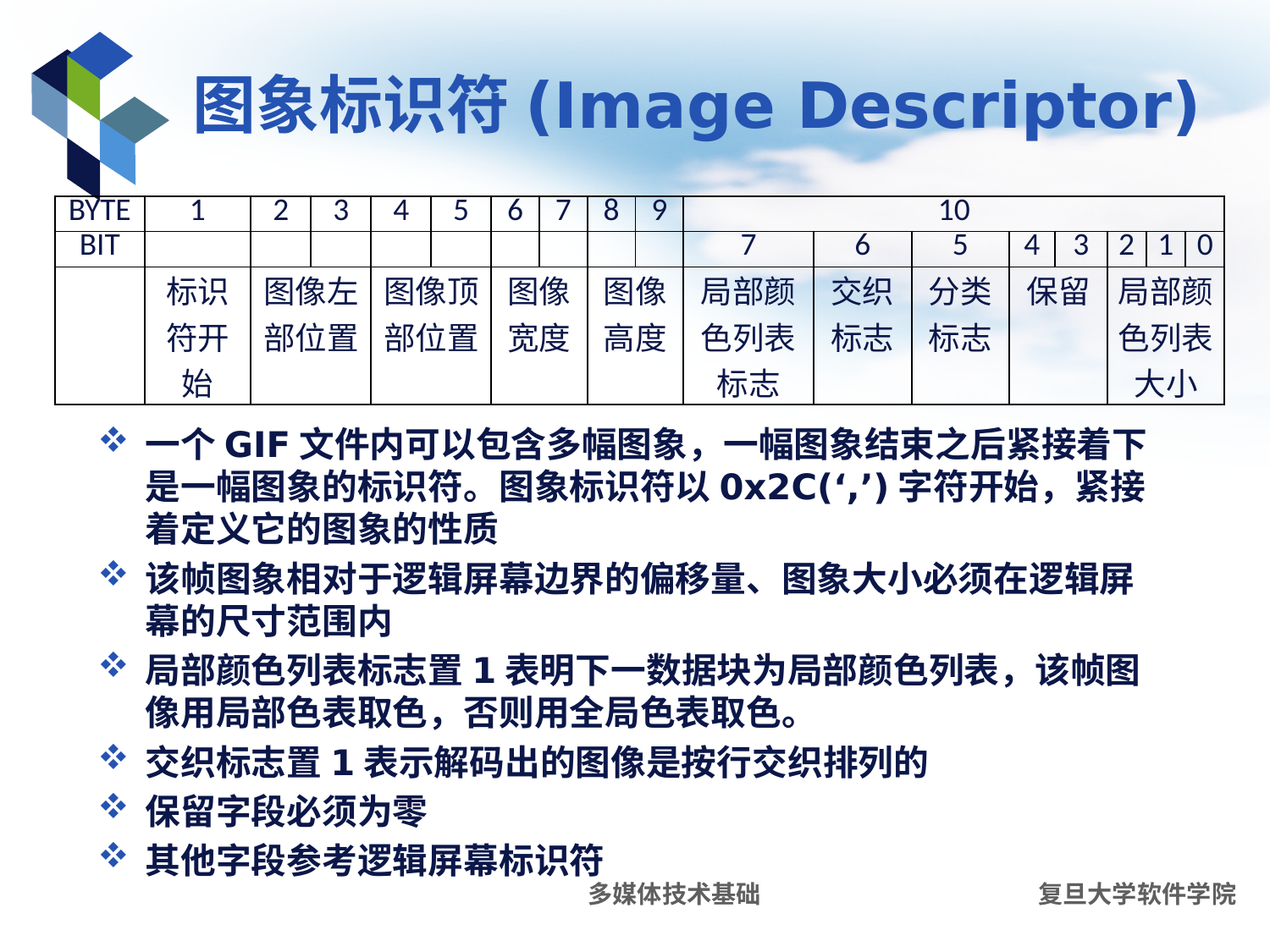

# 图象标识符(Image Descriptor)
| BYTE | 1 | 2 | 3 | 4 | 5 | 6 | 7 | 8 | 9 | 10 |  |  |  |  |  |  |  |
| --- | --- | --- | --- | --- | --- | --- | --- | --- | --- | --- | --- | --- | --- | --- | --- | --- | --- |
| BIT |  |  |  |  |  |  |  |  |  | 7 | 6 | 5 | 4 | 3 | 2 | 1 | 0 |
|  | 标识符开始 | 图像左部位置 |  | 图像顶部位置 |  | 图像宽度 |  | 图像高度 |  | 局部颜色列表标志 | 交织标志 | 分类标志 | 保留 |  | 局部颜色列表大小 |  |  |
一个GIF文件内可以包含多幅图象，一幅图象结束之后紧接着下是一幅图象的标识符。图象标识符以0x2C(‘,’)字符开始，紧接着定义它的图象的性质
该帧图象相对于逻辑屏幕边界的偏移量、图象大小必须在逻辑屏幕的尺寸范围内
局部颜色列表标志置1表明下一数据块为局部颜色列表，该帧图像用局部色表取色，否则用全局色表取色。
交织标志置1表示解码出的图像是按行交织排列的
保留字段必须为零
其他字段参考逻辑屏幕标识符
多媒体技术基础